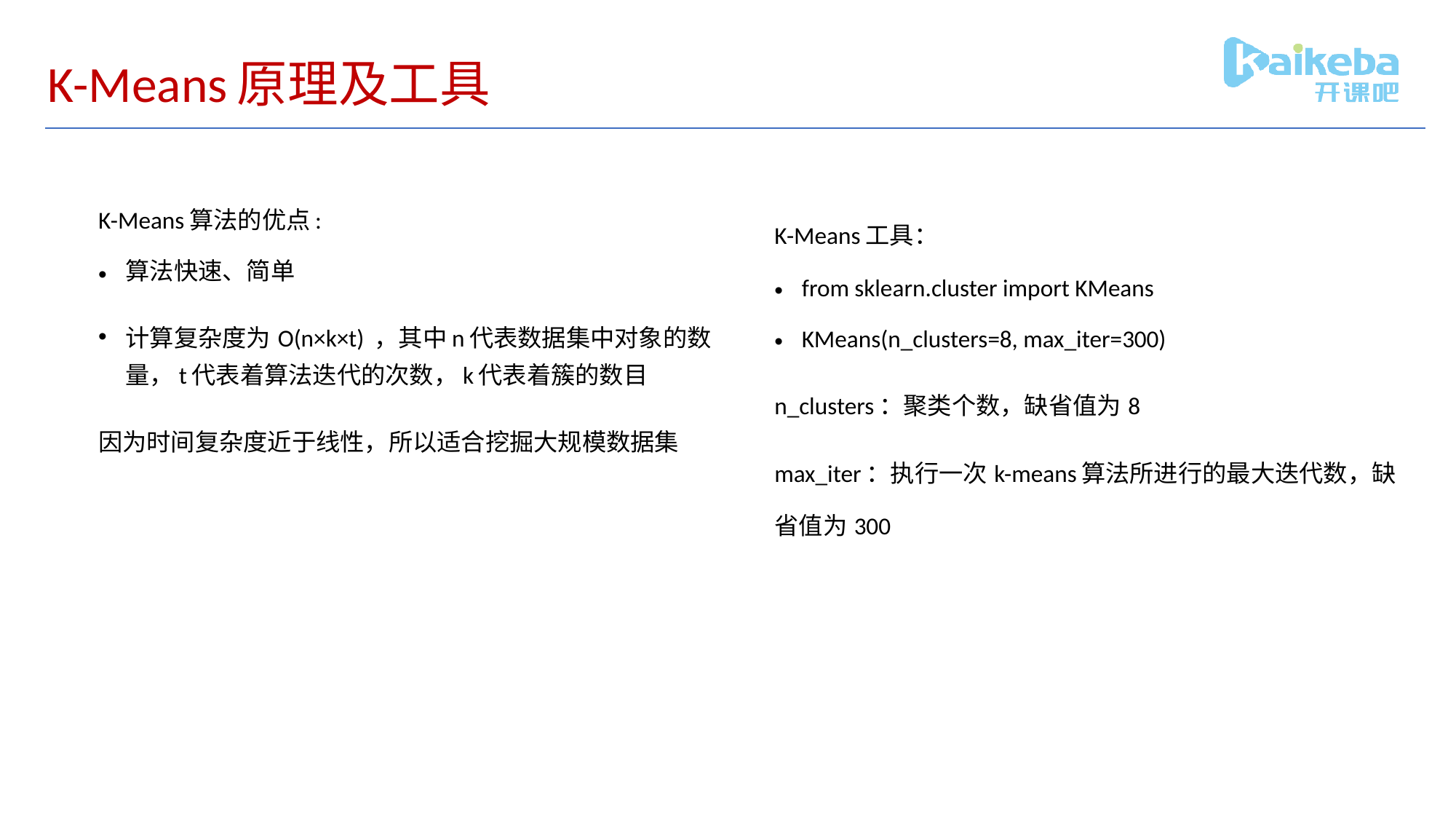

# K-Means原理及工具
K-Means算法的优点:
算法快速、简单
计算复杂度为O(n×k×t) ，其中n代表数据集中对象的数量，t代表着算法迭代的次数，k代表着簇的数目
因为时间复杂度近于线性，所以适合挖掘大规模数据集
K-Means工具：
from sklearn.cluster import KMeans
KMeans(n_clusters=8, max_iter=300)
n_clusters：聚类个数，缺省值为8
max_iter：执行一次k-means算法所进行的最大迭代数，缺省值为300